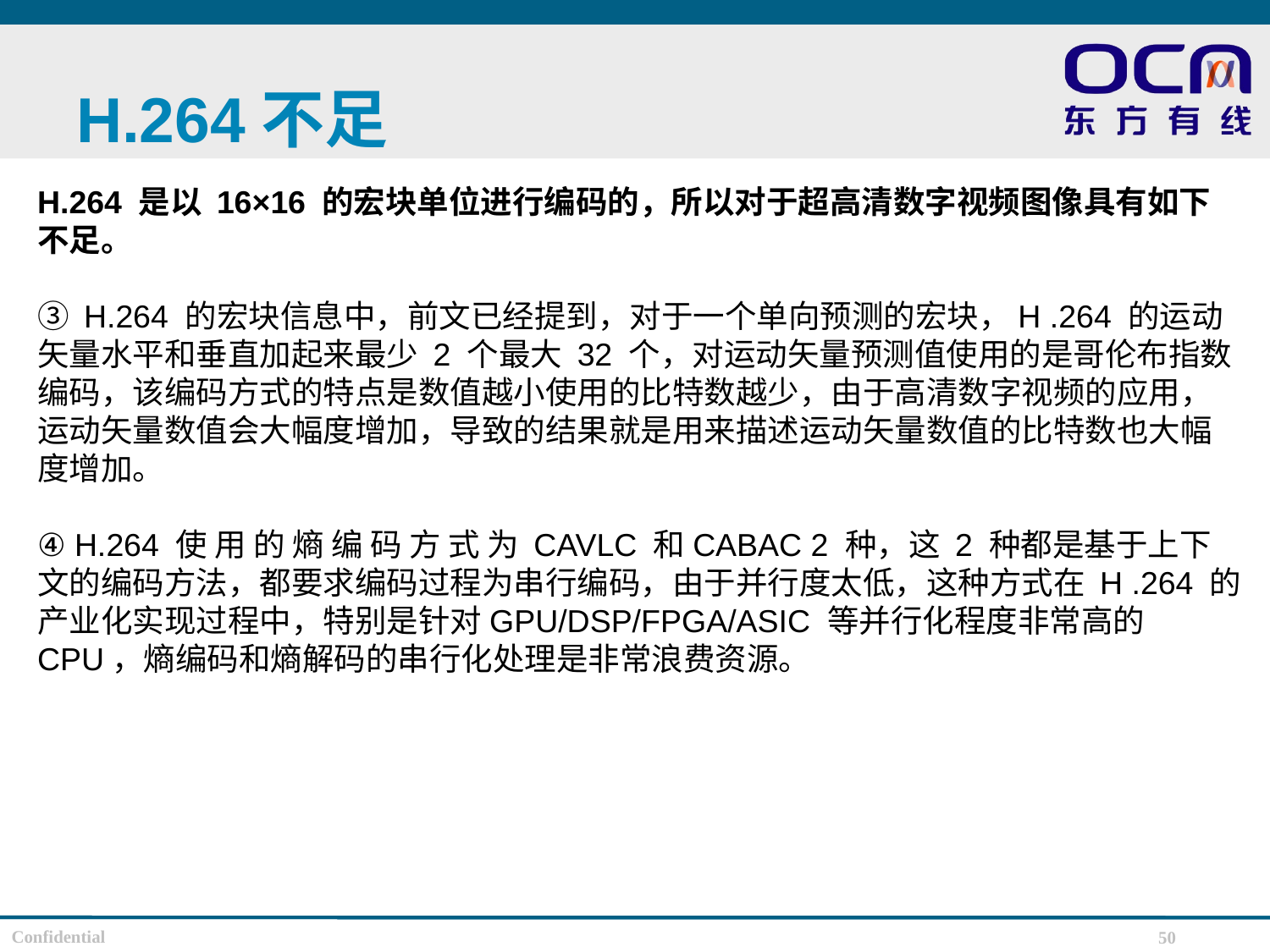

# H.264不足

H.264 是以 16×16 的宏块单位进行编码的，所以对于超高清数字视频图像具有如下不足。
③ H.264 的宏块信息中，前文已经提到，对于一个单向预测的宏块，H .264 的运动矢量水平和垂直加起来最少 2 个最大 32 个，对运动矢量预测值使用的是哥伦布指数编码，该编码方式的特点是数值越小使用的比特数越少，由于高清数字视频的应用，运动矢量数值会大幅度增加，导致的结果就是用来描述运动矢量数值的比特数也大幅度增加。
④ H.264 使 用 的 熵 编 码 方 式 为 CAVLC 和CABAC 2 种，这 2 种都是基于上下文的编码方法，都要求编码过程为串行编码，由于并行度太低，这种方式在 H .264 的产业化实现过程中，特别是针对GPU/DSP/FPGA/ASIC 等并行化程度非常高的CPU，熵编码和熵解码的串行化处理是非常浪费资源。